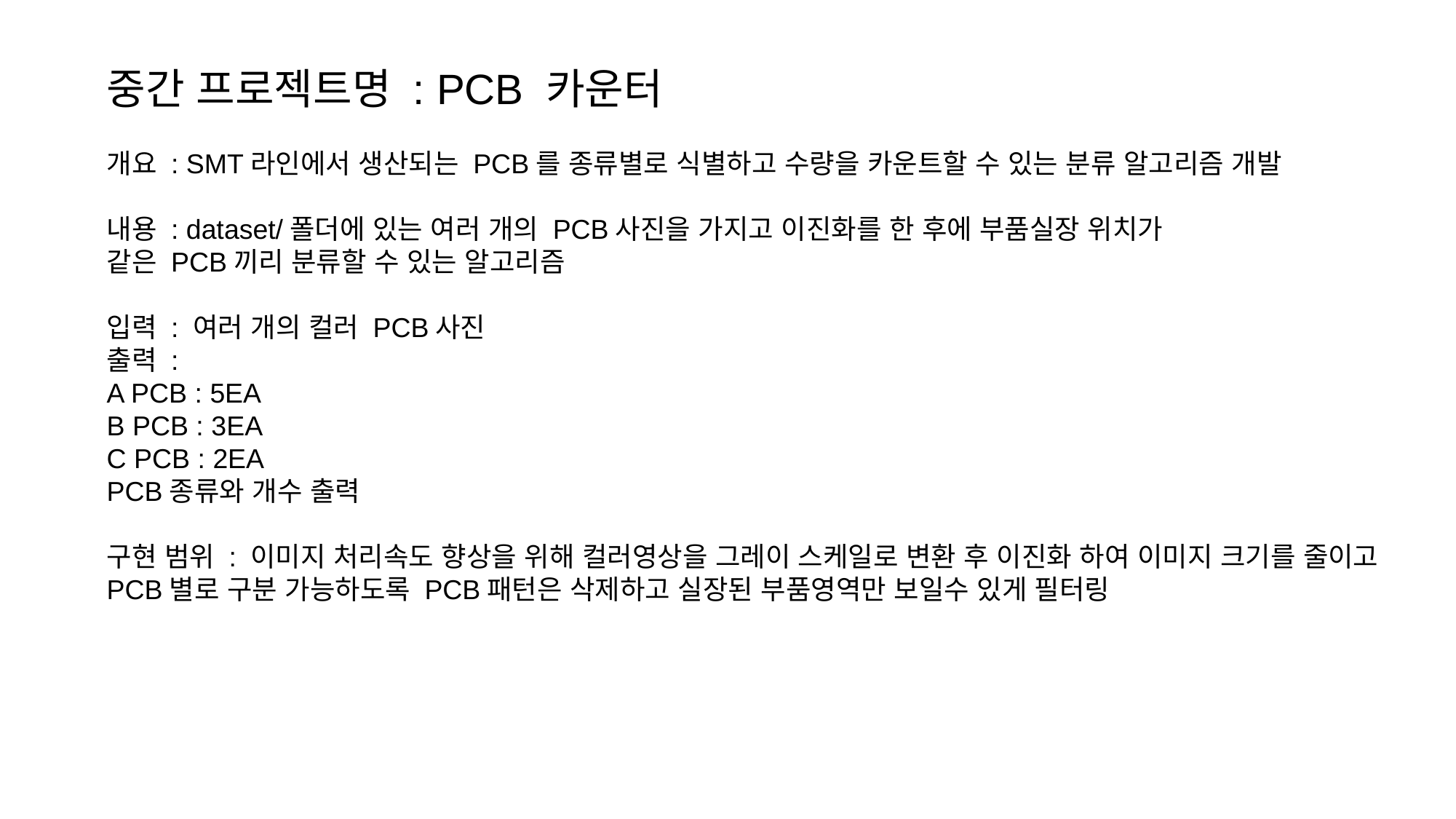

중간 프로젝트명 : PCB 카운터

개요 : SMT라인에서 생산되는 PCB를 종류별로 식별하고 수량을 카운트할 수 있는 분류 알고리즘 개발

내용 : dataset/폴더에 있는 여러 개의 PCB사진을 가지고 이진화를 한 후에 부품실장 위치가
같은 PCB끼리 분류할 수 있는 알고리즘

입력 : 여러 개의 컬러 PCB사진
출력 :
A PCB : 5EA
B PCB : 3EA
C PCB : 2EA
PCB종류와 개수 출력

구현 범위 : 이미지 처리속도 향상을 위해 컬러영상을 그레이 스케일로 변환 후 이진화 하여 이미지 크기를 줄이고
PCB별로 구분 가능하도록 PCB패턴은 삭제하고 실장된 부품영역만 보일수 있게 필터링